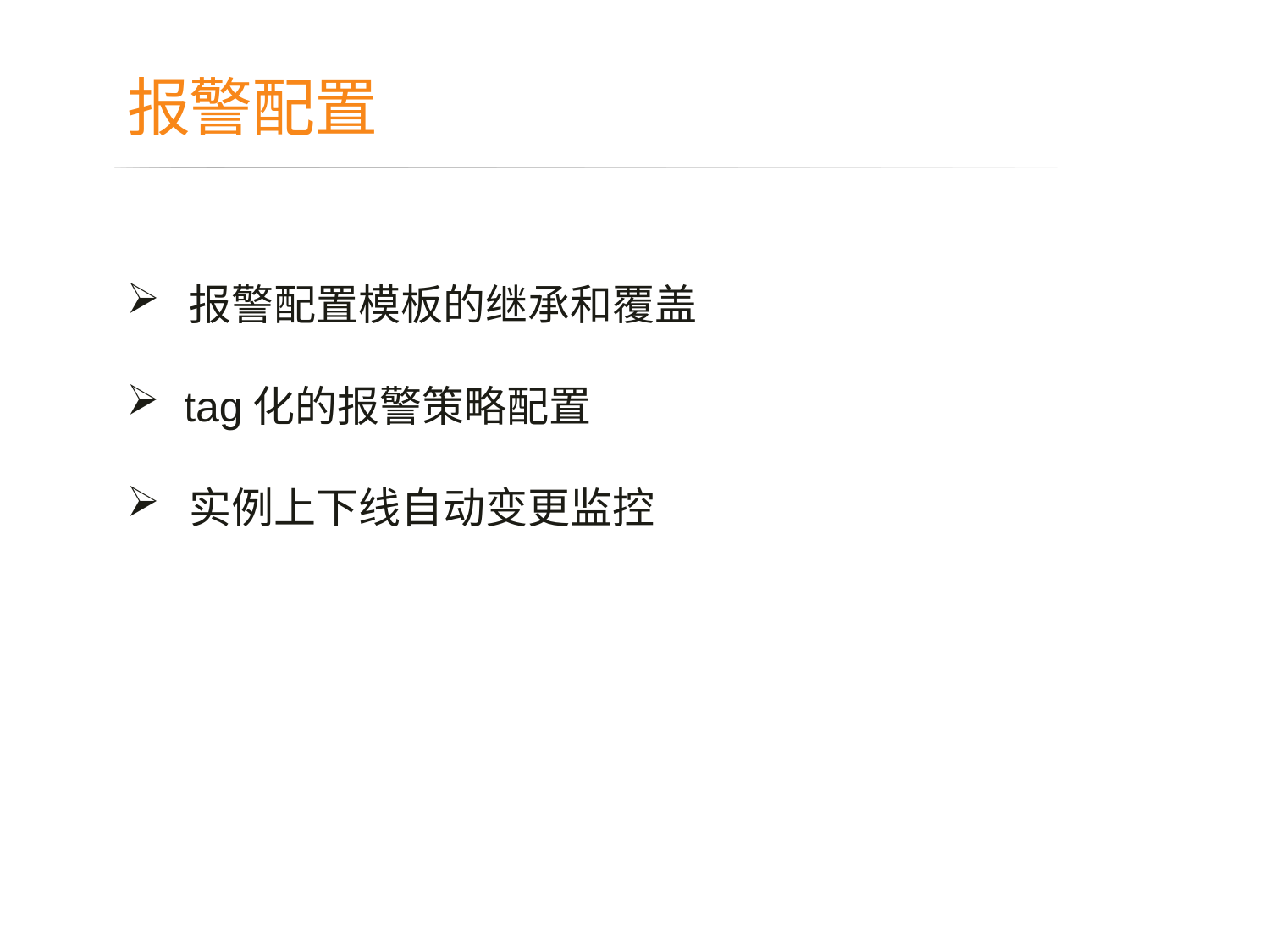

# 报警配置
  报警配置模板的继承和覆盖
  tag化的报警策略配置
  实例上下线自动变更监控